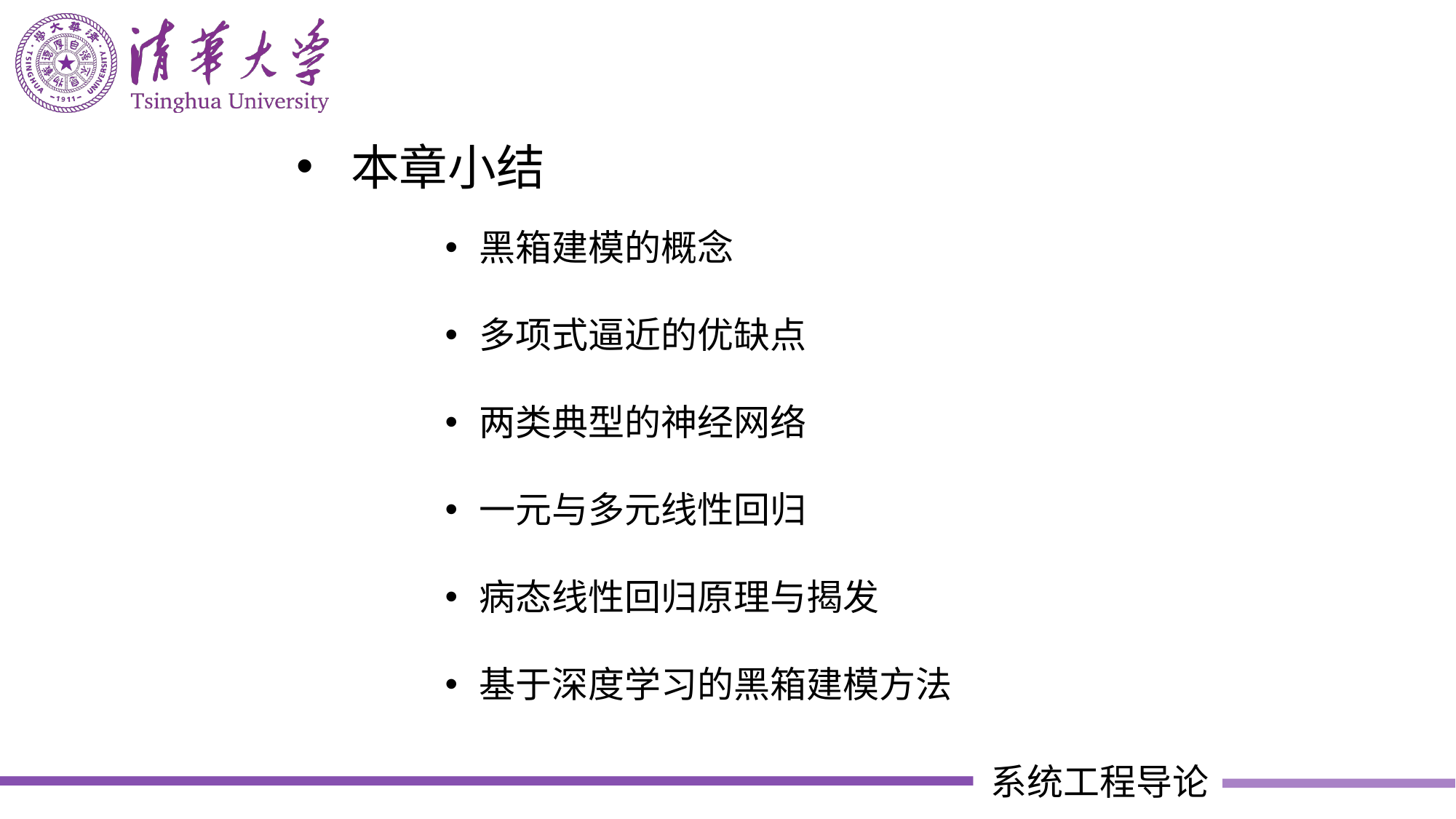

本章小结
黑箱建模的概念

多项式逼近的优缺点

两类典型的神经网络

一元与多元线性回归

病态线性回归原理与揭发

基于深度学习的黑箱建模方法